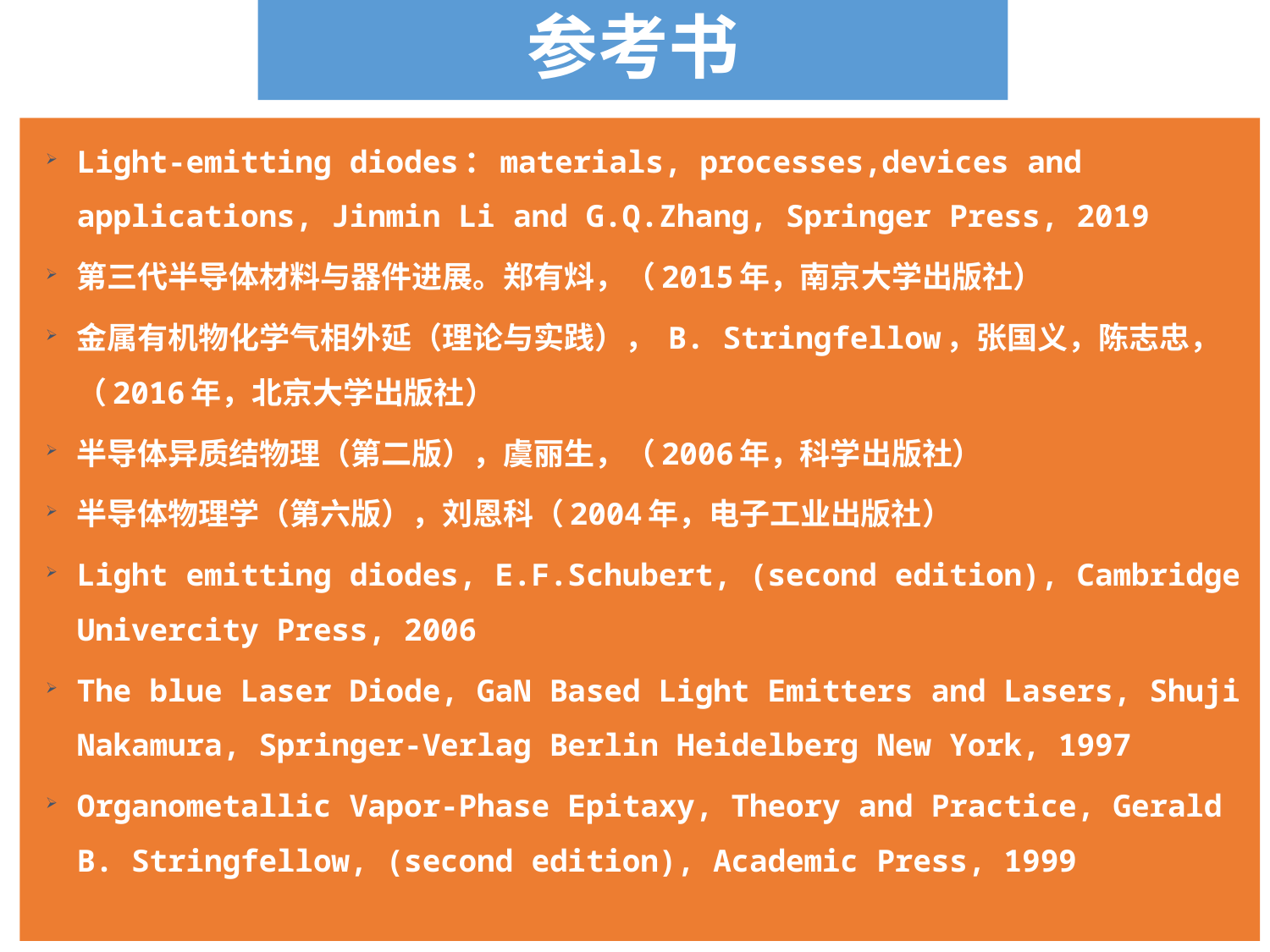

# 参考书
Light-emitting diodes：materials, processes,devices and  applications, Jinmin Li and G.Q.Zhang, Springer Press, 2019
第三代半导体材料与器件进展。郑有炓，（2015年，南京大学出版社）
金属有机物化学气相外延（理论与实践）， B. Stringfellow，张国义，陈志忠，（2016年，北京大学出版社）
半导体异质结物理（第二版），虞丽生，（2006年，科学出版社）
半导体物理学（第六版），刘恩科（2004年，电子工业出版社）
Light emitting diodes, E.F.Schubert, (second edition), Cambridge Univercity Press, 2006
The blue Laser Diode, GaN Based Light Emitters and Lasers, Shuji Nakamura, Springer-Verlag Berlin Heidelberg New York, 1997
Organometallic Vapor-Phase Epitaxy, Theory and Practice, Gerald B. Stringfellow, (second edition), Academic Press, 1999
5